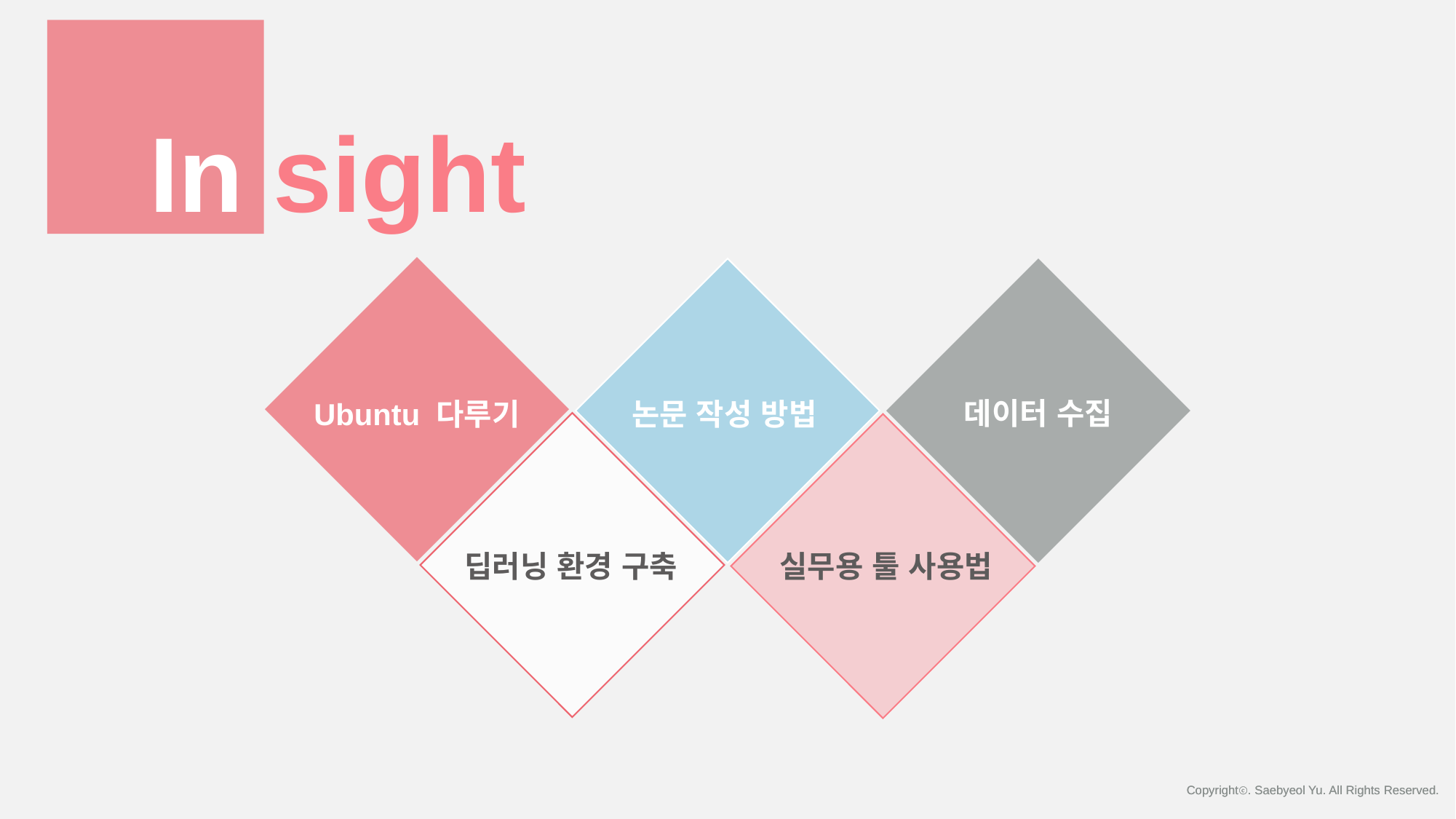

In sight

데이터 수집
Ubuntu 다루기
논문 작성 방법

딥러닝 환경 구축
실무용 툴 사용법
Copyrightⓒ. Saebyeol Yu. All Rights Reserved.